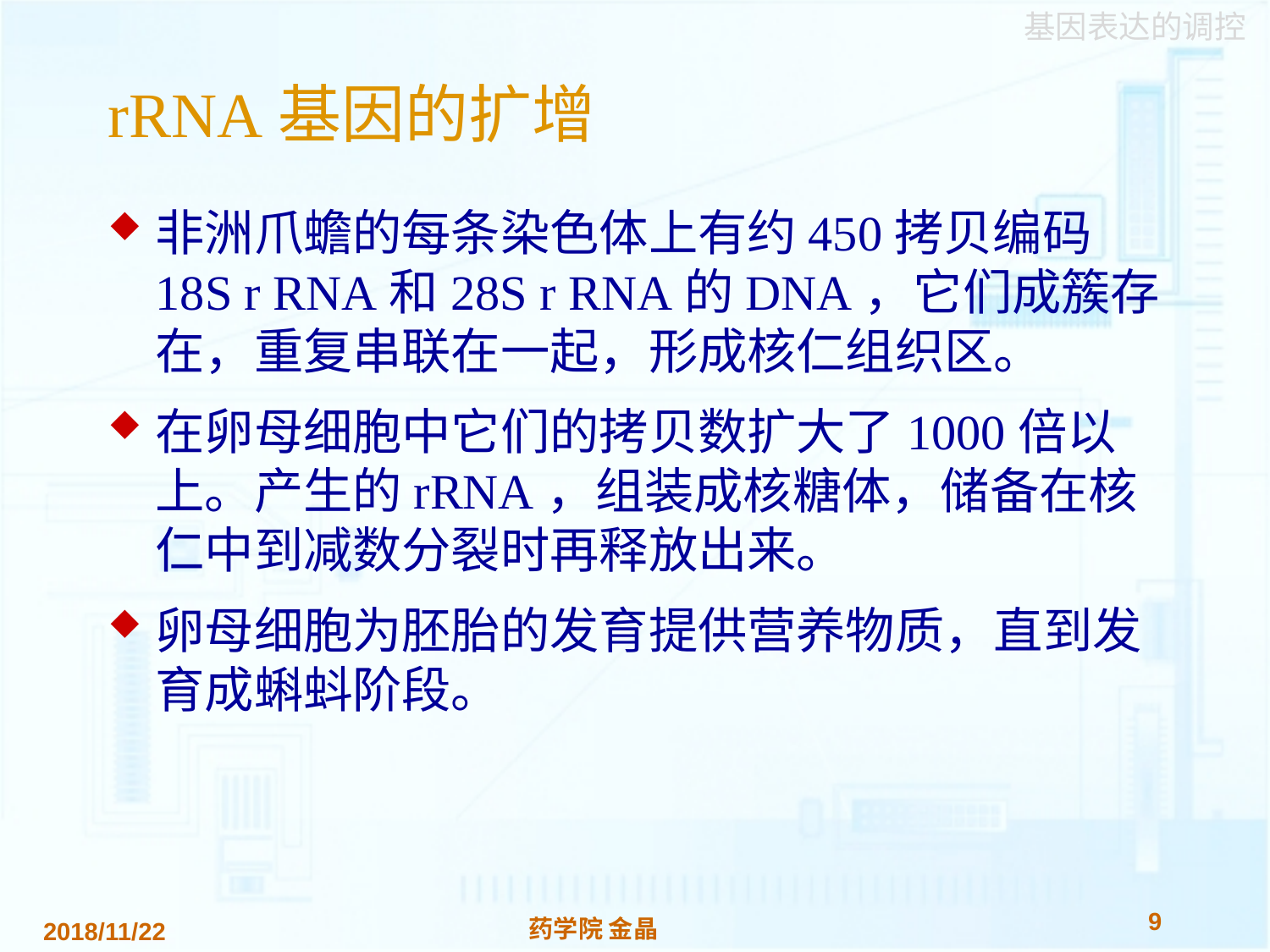

# rRNA基因的扩增
非洲爪蟾的每条染色体上有约450拷贝编码18S r RNA和28S r RNA的DNA，它们成簇存在，重复串联在一起，形成核仁组织区。
在卵母细胞中它们的拷贝数扩大了1000倍以上。产生的rRNA，组装成核糖体，储备在核仁中到减数分裂时再释放出来。
卵母细胞为胚胎的发育提供营养物质，直到发育成蝌蚪阶段。
9
药学院 金晶
2018/11/22